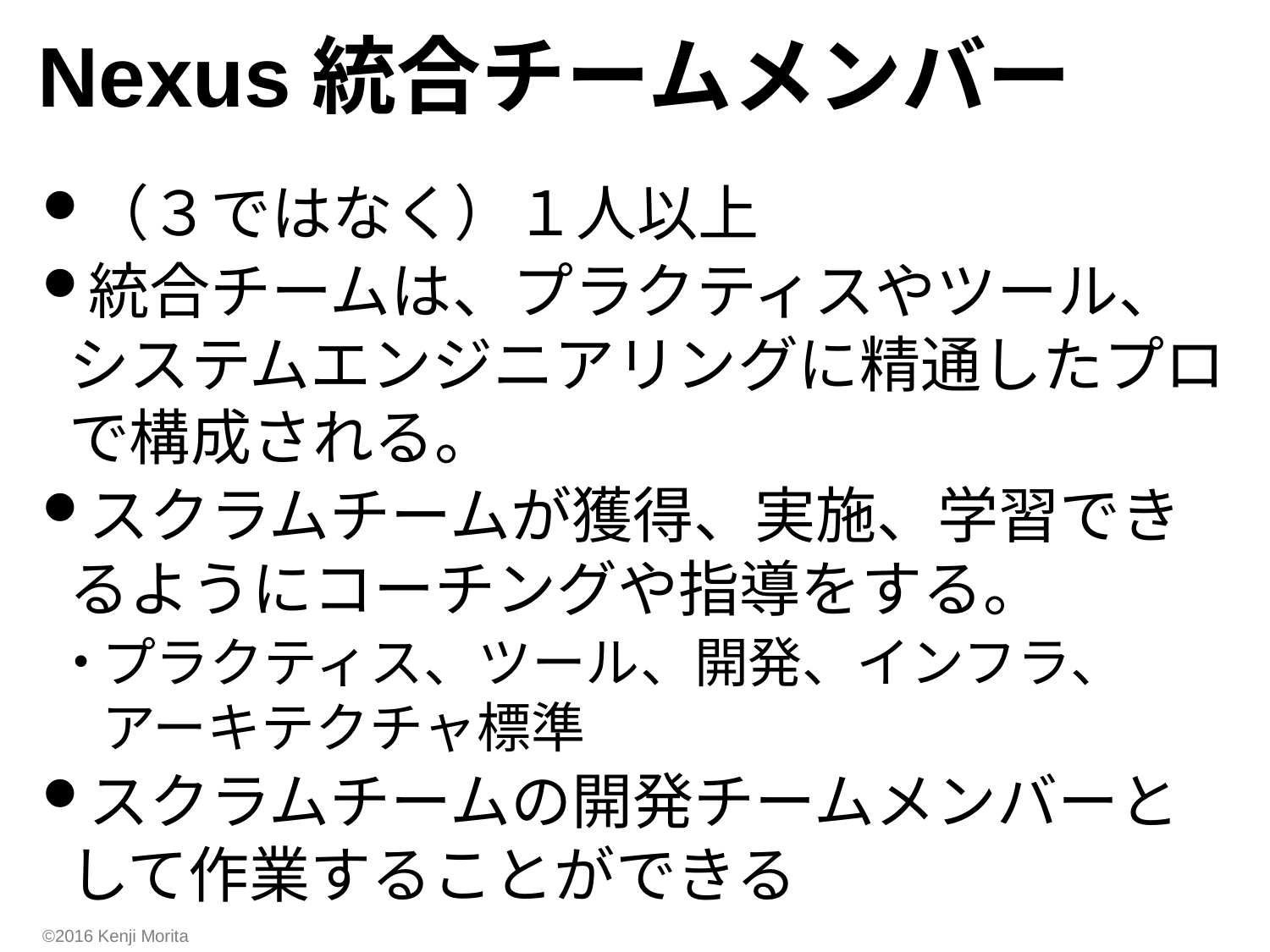

# Nexus統合チームメンバー
（３ではなく）１人以上
統合チームは、プラクティスやツール、システムエンジニアリングに精通したプロで構成される。
スクラムチームが獲得、実施、学習できるようにコーチングや指導をする。
プラクティス、ツール、開発、インフラ、アーキテクチャ標準
スクラムチームの開発チームメンバーとして作業することができる